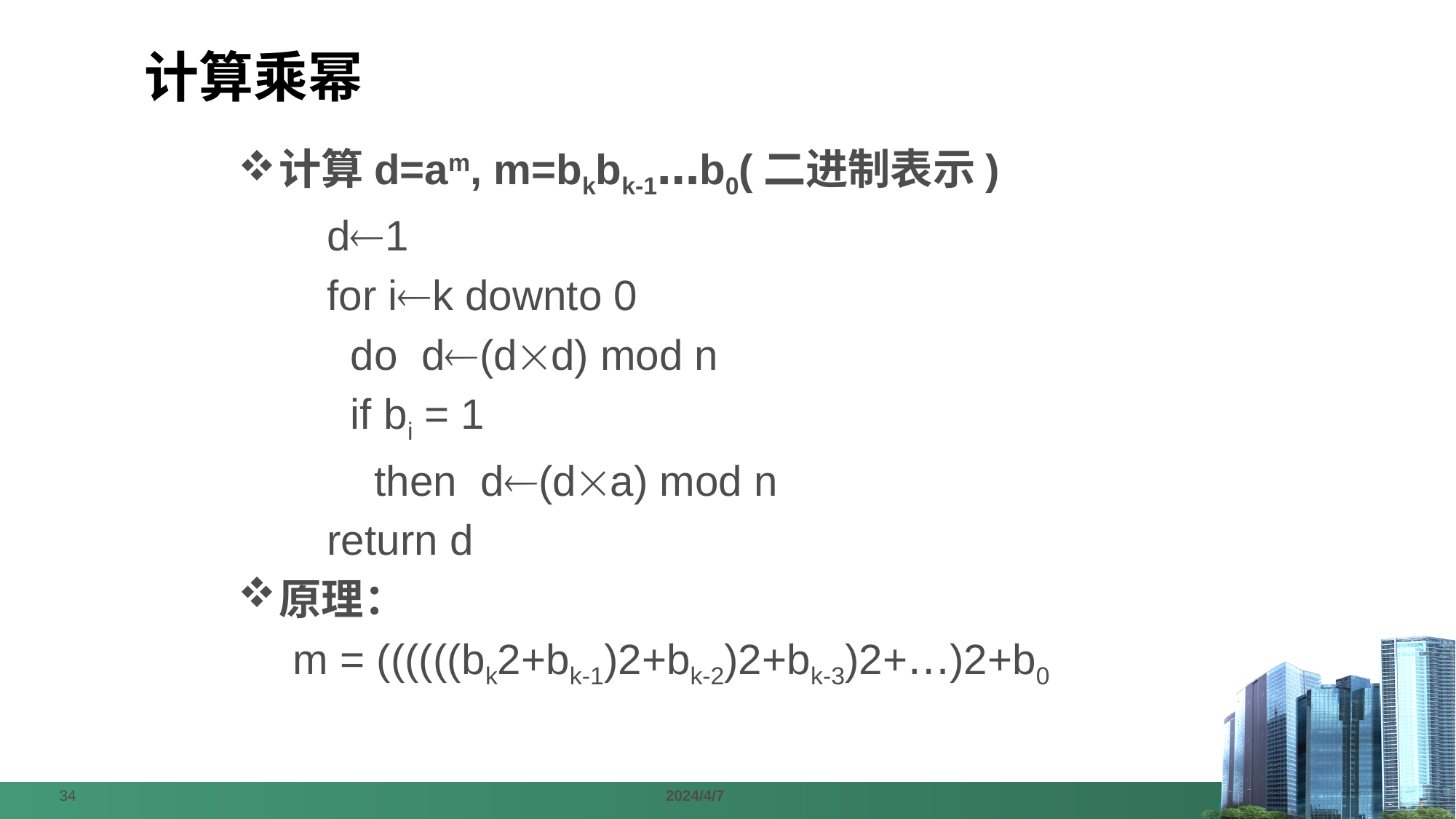

# 计算乘幂
计算d=am, m=bkbk-1…b0(二进制表示)
	d←1
	for i←k downto 0
	  do  d←(d×d) mod n
	  if bi = 1
	    then  d←(d×a) mod n
	return d
原理：
m = ((((((bk2+bk-1)2+bk-2)2+bk-3)2+…)2+b0
34
2024/4/7